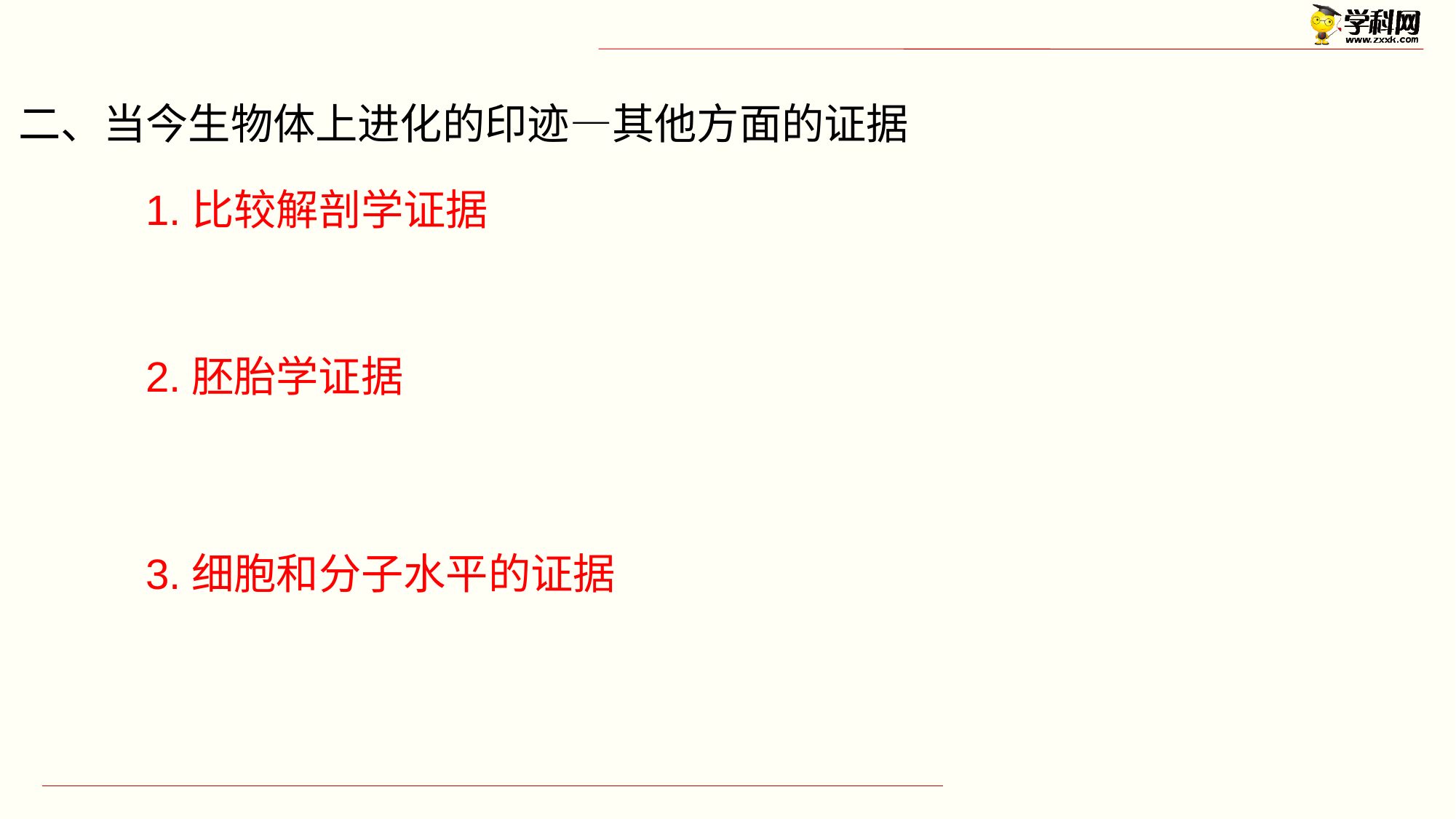

二、当今生物体上进化的印迹—其他方面的证据
1.比较解剖学证据
2.胚胎学证据
3.细胞和分子水平的证据